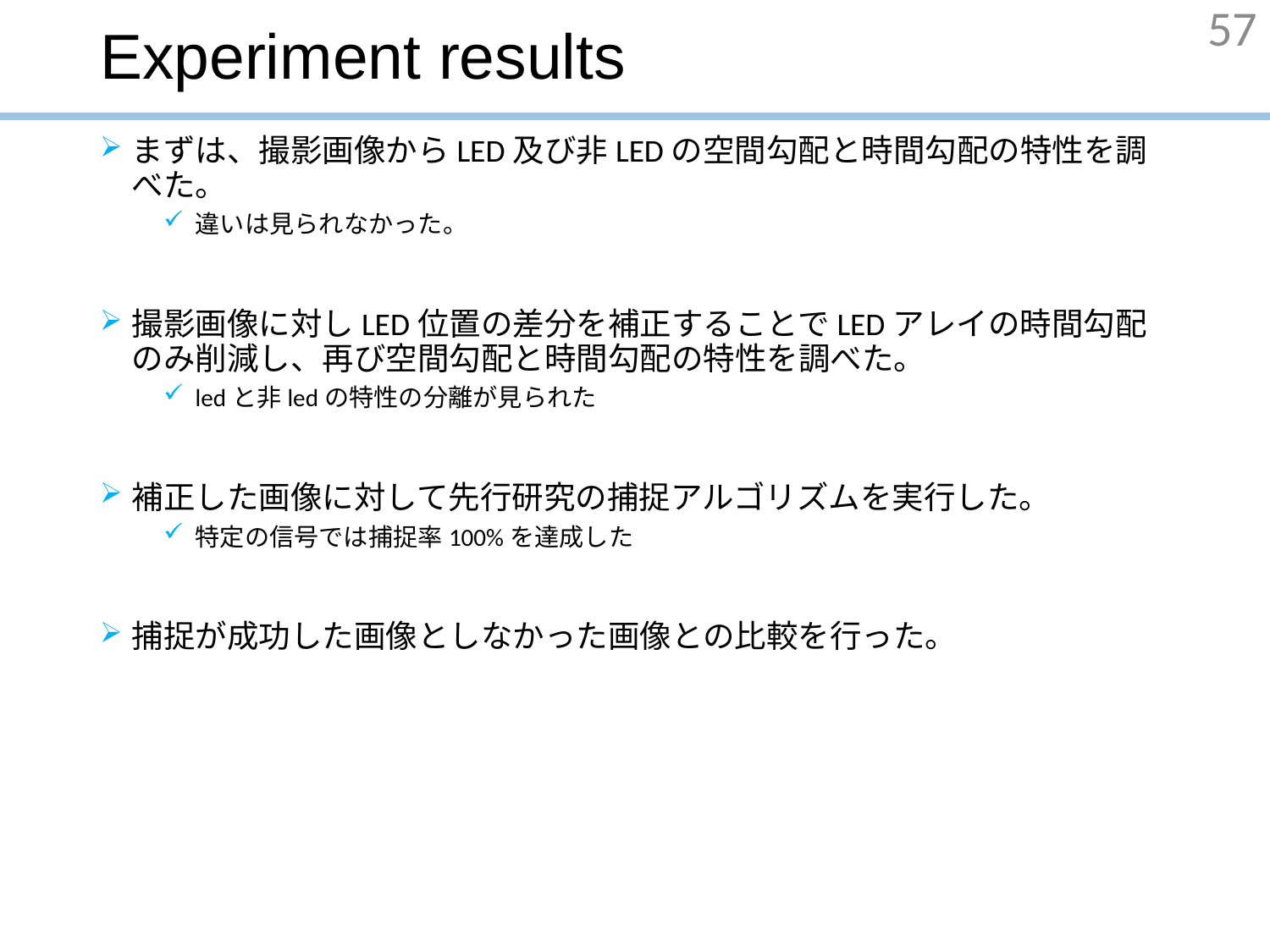

# Experiment results
57
まずは、撮影画像からLED及び非LEDの空間勾配と時間勾配の特性を調べた。
違いは見られなかった。

撮影画像に対しLED位置の差分を補正することでLEDアレイの時間勾配のみ削減し、再び空間勾配と時間勾配の特性を調べた。
ledと非ledの特性の分離が見られた

補正した画像に対して先行研究の捕捉アルゴリズムを実行した。
特定の信号では捕捉率100%を達成した

捕捉が成功した画像としなかった画像との比較を行った。